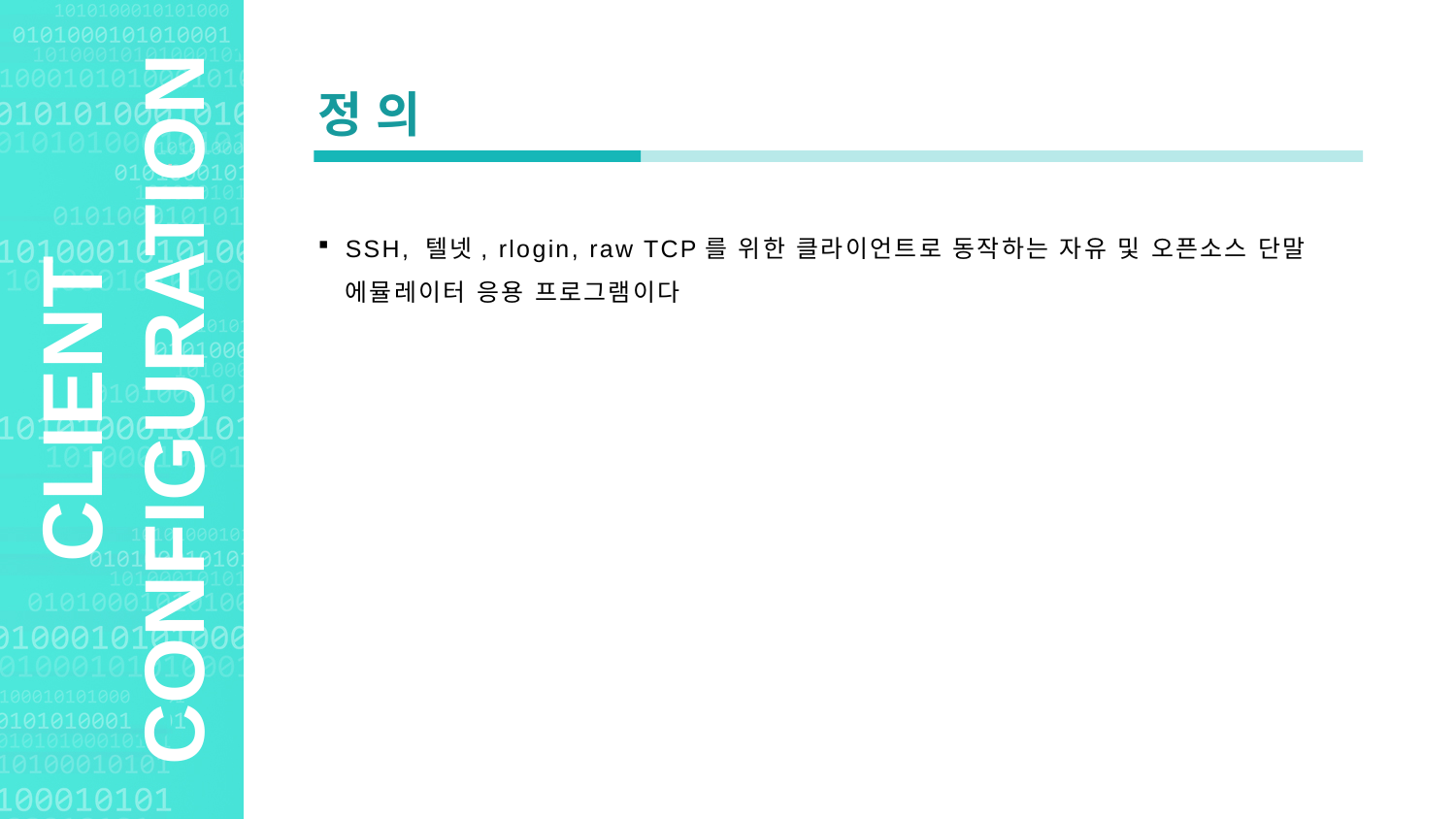

Agenda Style
정 의

SSH, 텔넷, rlogin, raw TCP를 위한 클라이언트로 동작하는 자유 및 오픈소스 단말 에뮬레이터 응용 프로그램이다

CLIENT CONFIGURATION